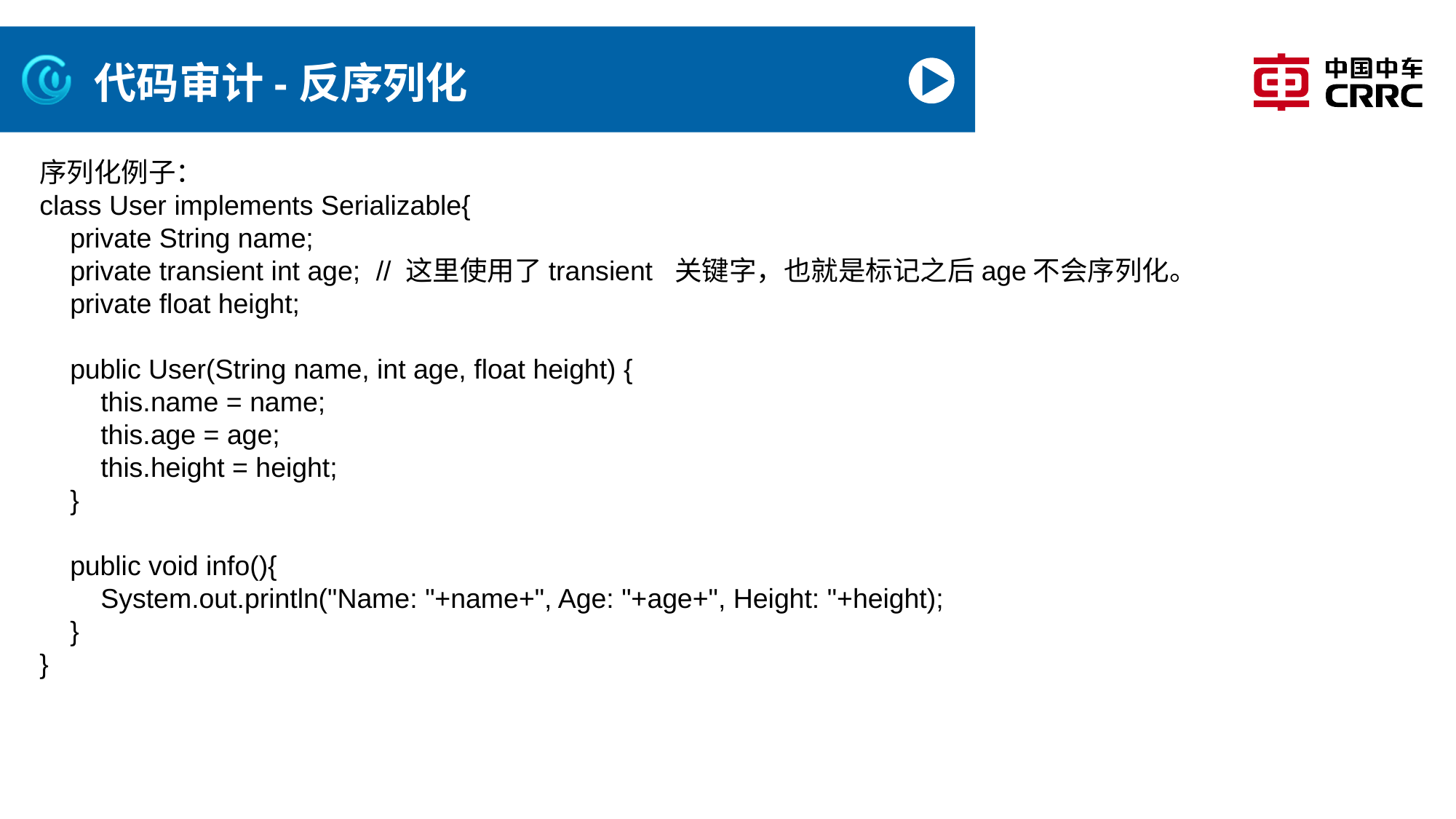

# 代码审计-反序列化
序列化例子：
class User implements Serializable{
    private String name;
    private transient int age;  // 这里使用了transient  关键字，也就是标记之后age不会序列化。
    private float height;

    public User(String name, int age, float height) {
        this.name = name;
        this.age = age;
        this.height = height;
    }

    public void info(){
        System.out.println("Name: "+name+", Age: "+age+", Height: "+height);
    }
}
123